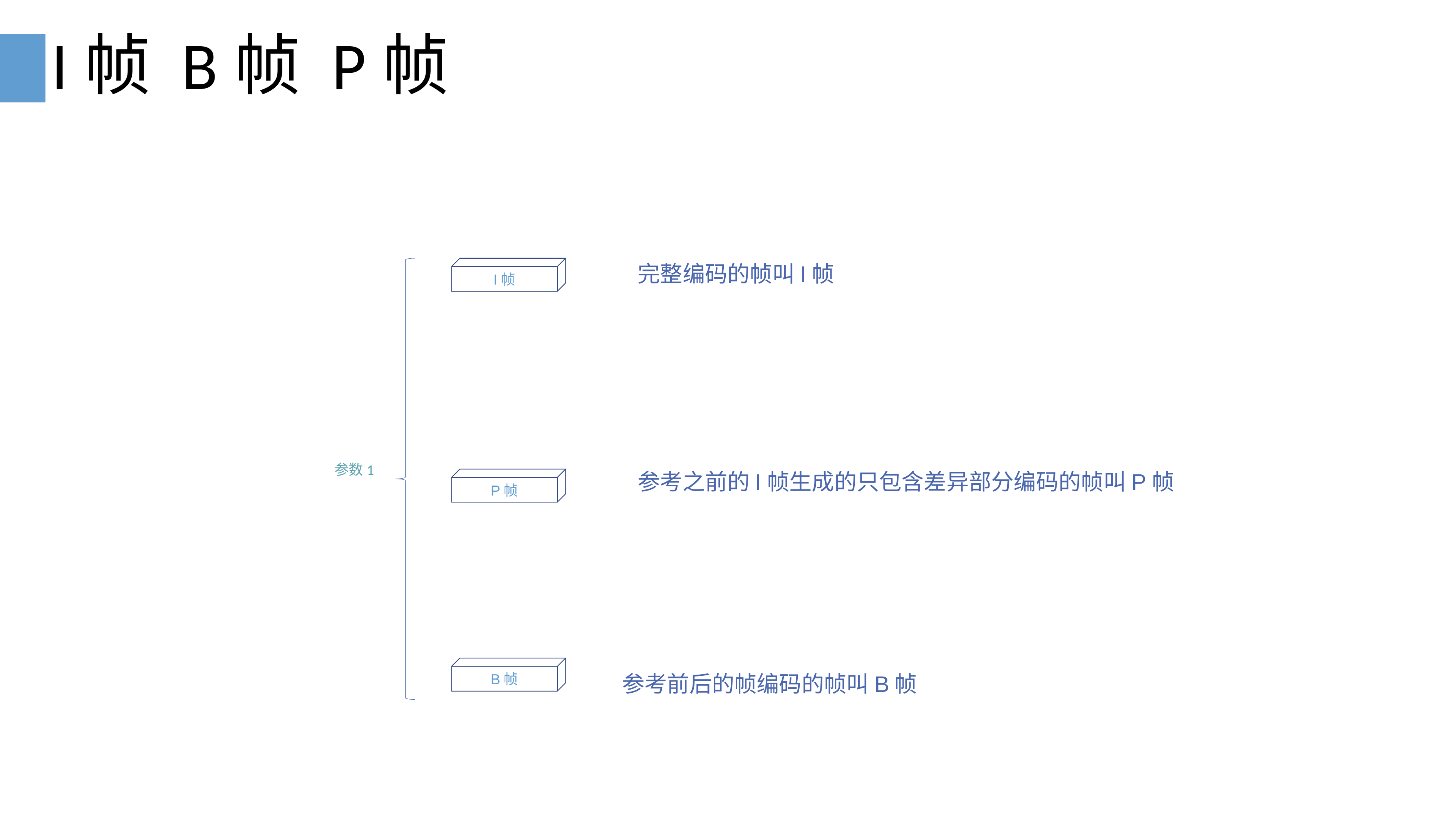

# I帧 B帧 P帧
完整编码的帧叫I帧

I帧
参考之前的I帧生成的只包含差异部分编码的帧叫P帧
参数1
P帧
参考前后的帧编码的帧叫B帧
B帧